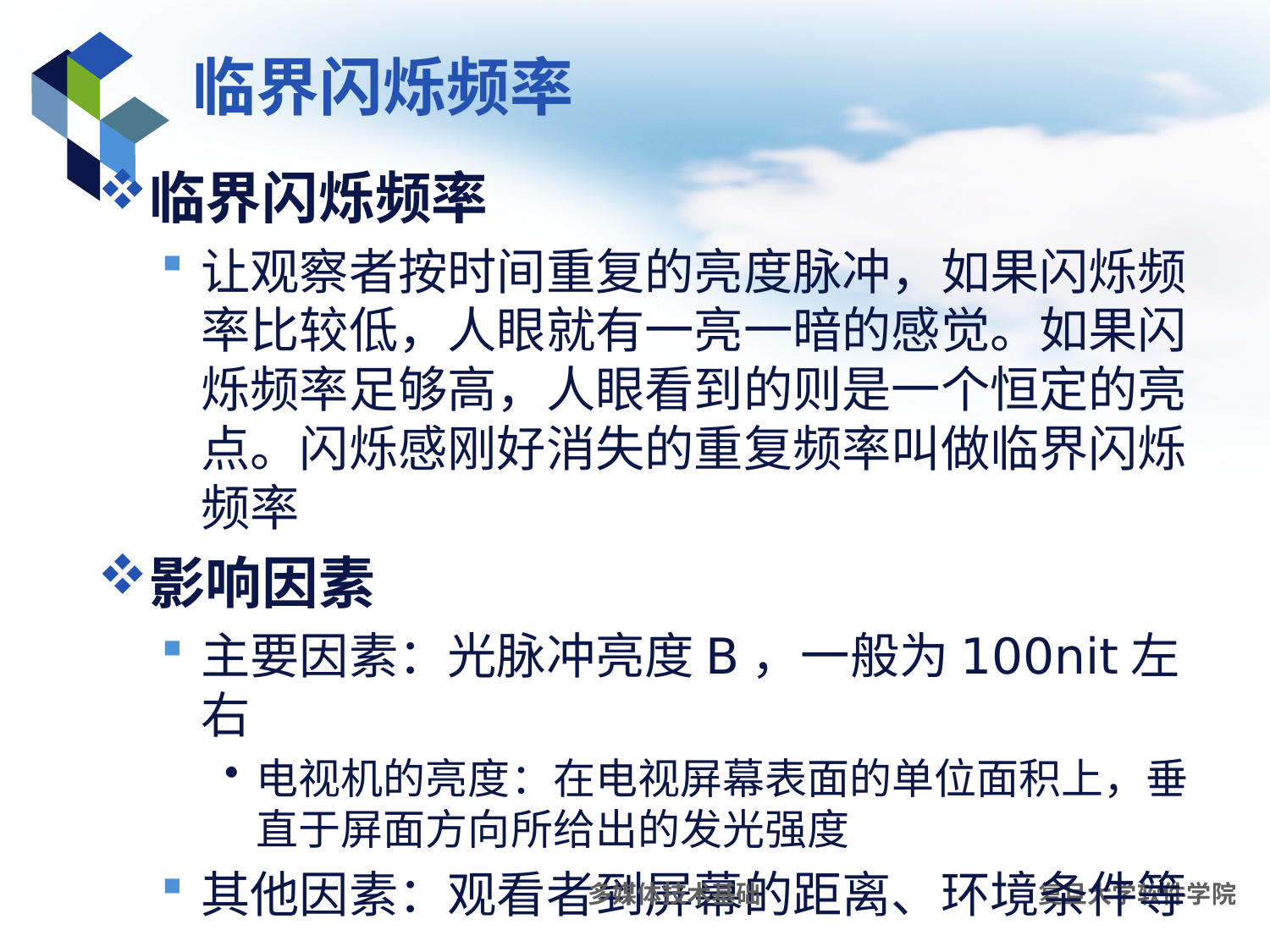

# 临界闪烁频率
临界闪烁频率
让观察者按时间重复的亮度脉冲，如果闪烁频率比较低，人眼就有一亮一暗的感觉。如果闪烁频率足够高，人眼看到的则是一个恒定的亮点。闪烁感刚好消失的重复频率叫做临界闪烁频率
影响因素
主要因素：光脉冲亮度B，一般为100nit左右
电视机的亮度：在电视屏幕表面的单位面积上，垂直于屏面方向所给出的发光强度
其他因素：观看者到屏幕的距离、环境条件等
多媒体技术基础